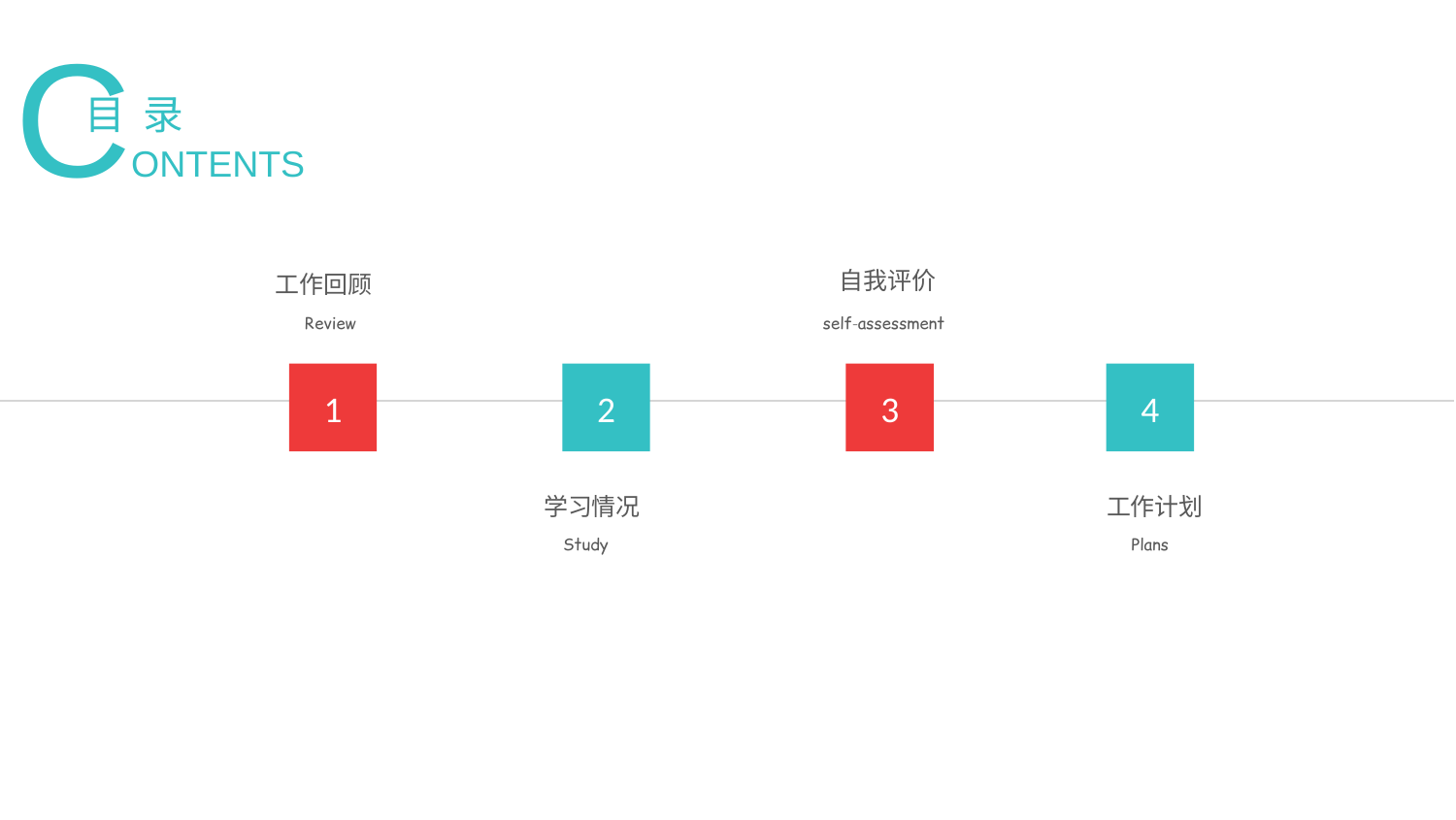

CONTENTS
目  录
自我评价
self-assessment
  工作回顾
Review
1
2
3
4

学习情况
Study
工作计划
Plans